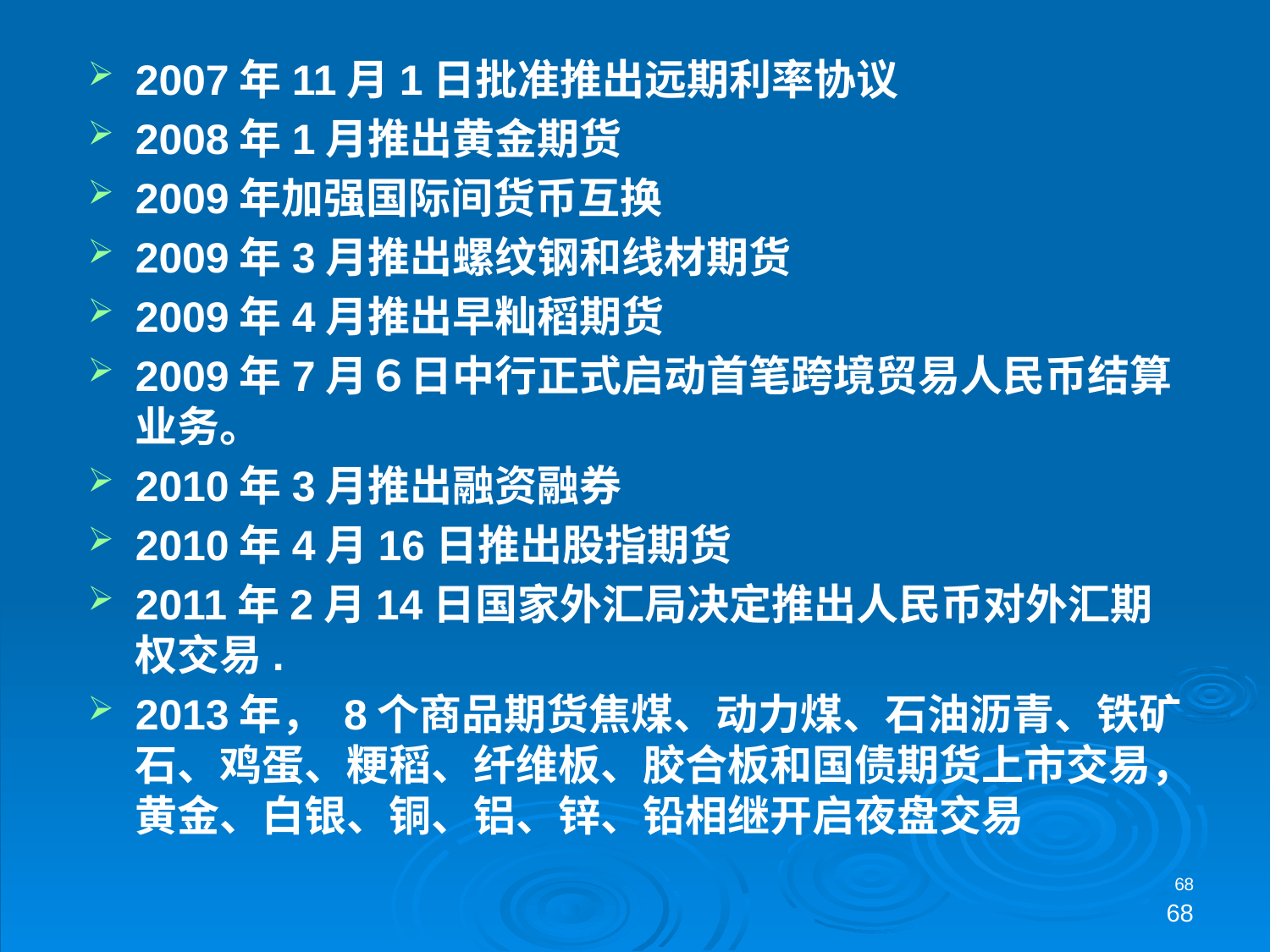

2007年11月1日批准推出远期利率协议
2008年1月推出黄金期货
2009年加强国际间货币互换
2009年3月推出螺纹钢和线材期货
2009年4月推出早籼稻期货
2009年7月６日中行正式启动首笔跨境贸易人民币结算业务。
2010年3月推出融资融券
2010年4月16日推出股指期货
2011年2月14日国家外汇局决定推出人民币对外汇期权交易.
2013年， 8个商品期货焦煤、动力煤、石油沥青、铁矿石、鸡蛋、粳稻、纤维板、胶合板和国债期货上市交易，黄金、白银、铜、铝、锌、铅相继开启夜盘交易

68
68